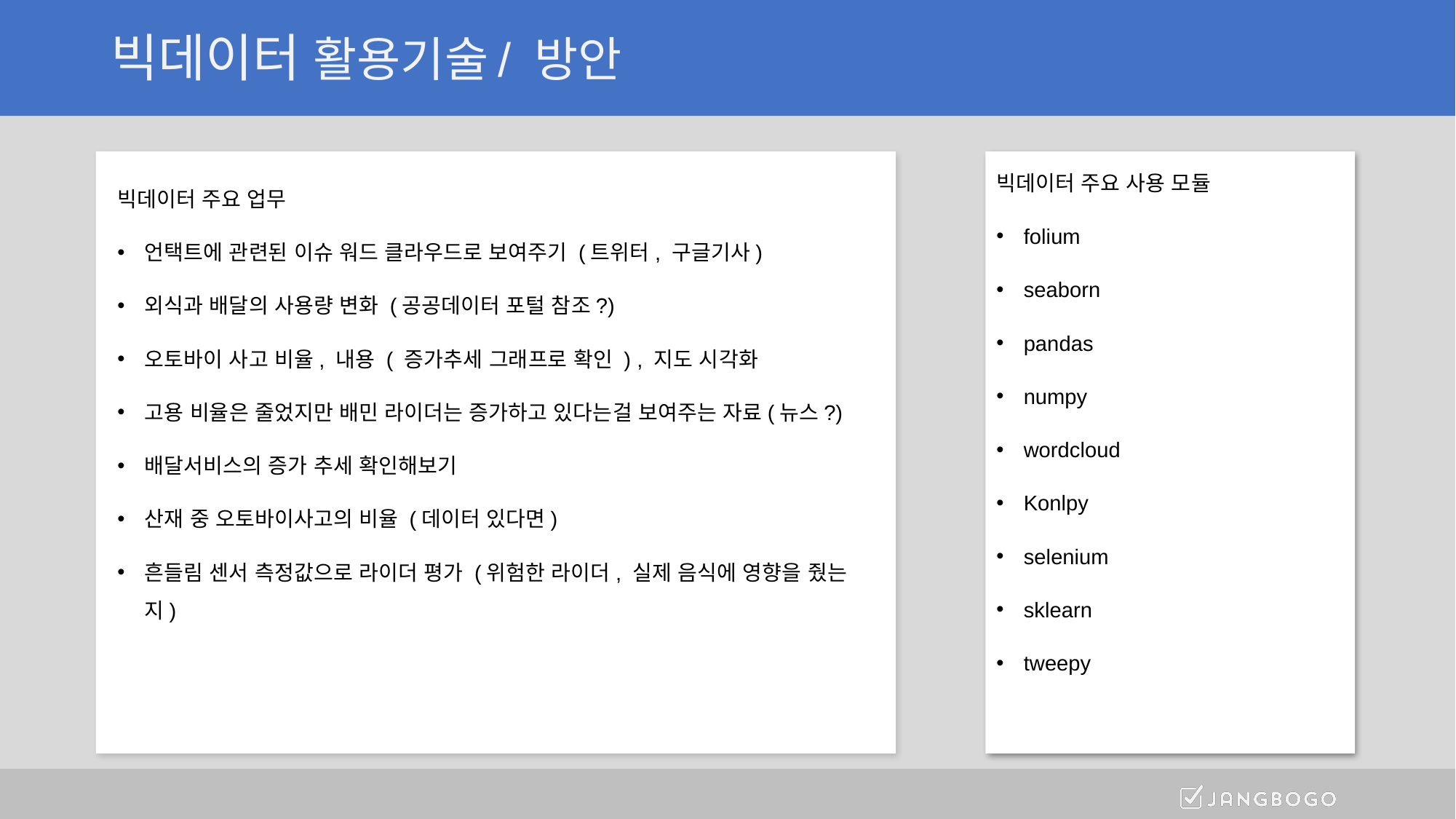

# 빅데이터 활용기술/ 방안
빅데이터 주요 업무
언택트에 관련된 이슈 워드 클라우드로 보여주기 (트위터, 구글기사)
외식과 배달의 사용량 변화 (공공데이터 포털 참조?)
오토바이 사고 비율, 내용 ( 증가추세 그래프로 확인 ) , 지도 시각화
고용 비율은 줄었지만 배민 라이더는 증가하고 있다는걸 보여주는 자료(뉴스?)
배달서비스의 증가 추세 확인해보기
산재 중 오토바이사고의 비율 (데이터 있다면)
흔들림 센서 측정값으로 라이더 평가 (위험한 라이더, 실제 음식에 영향을 줬는지)
빅데이터 주요 사용 모듈
folium
seaborn
pandas
numpy
wordcloud
Konlpy
selenium
sklearn
tweepy